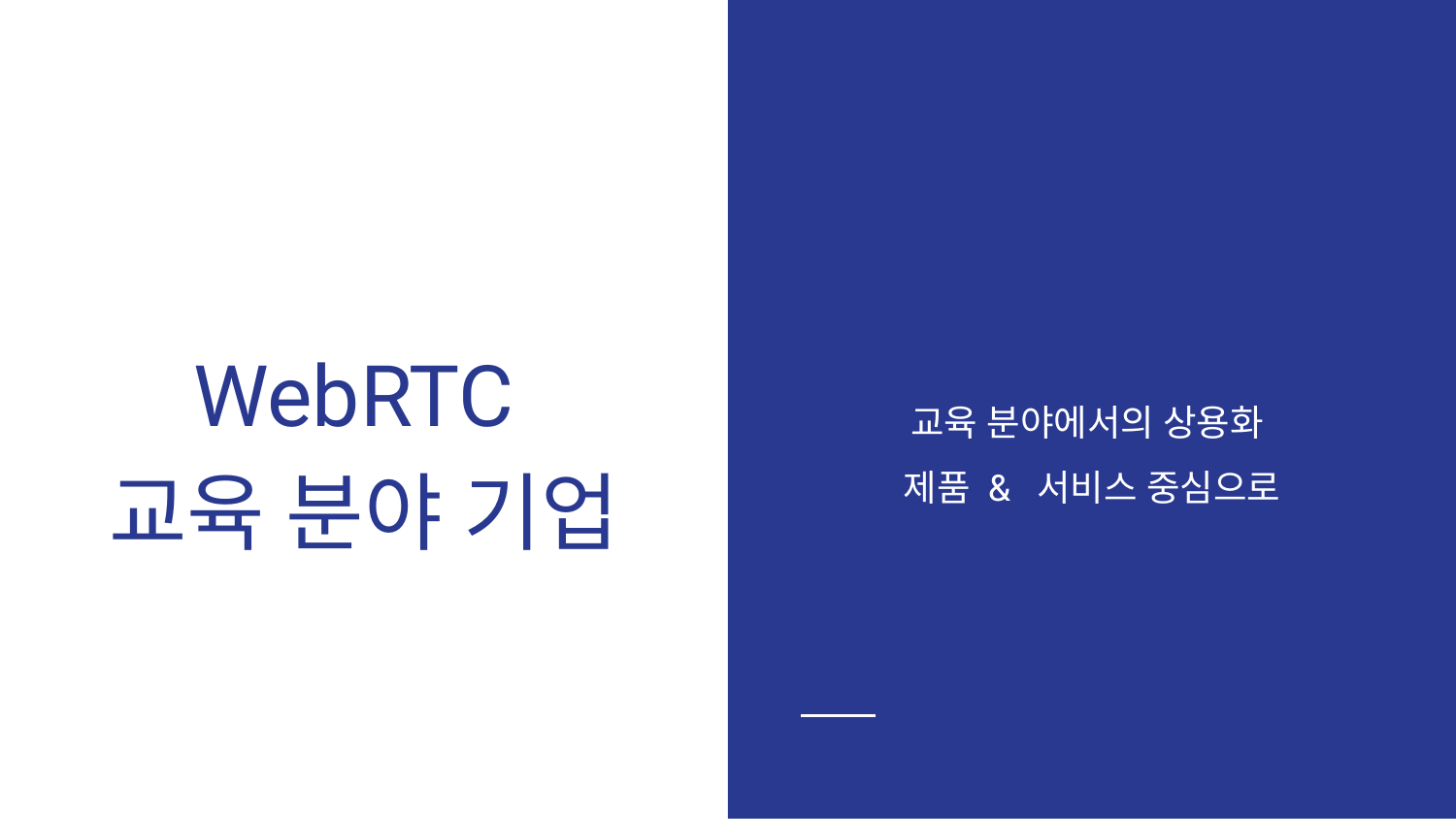

# WebRTC
교육 분야 기업
교육 분야에서의 상용화
제품 &  서비스 중심으로